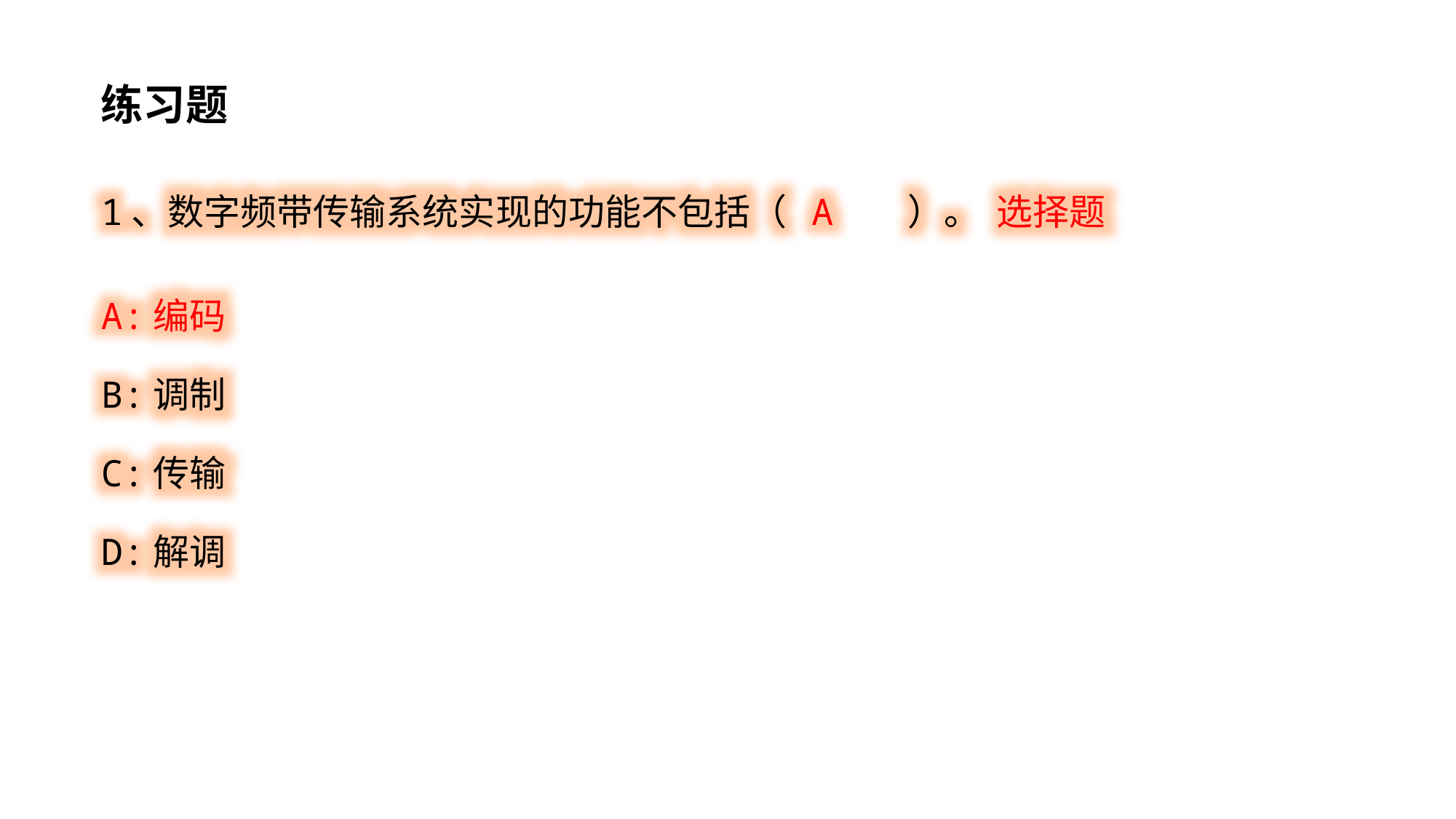

练习题
1、数字频带传输系统实现的功能不包括（  A   ）。  选择题

A:编码

B:调制

C:传输

D:解调